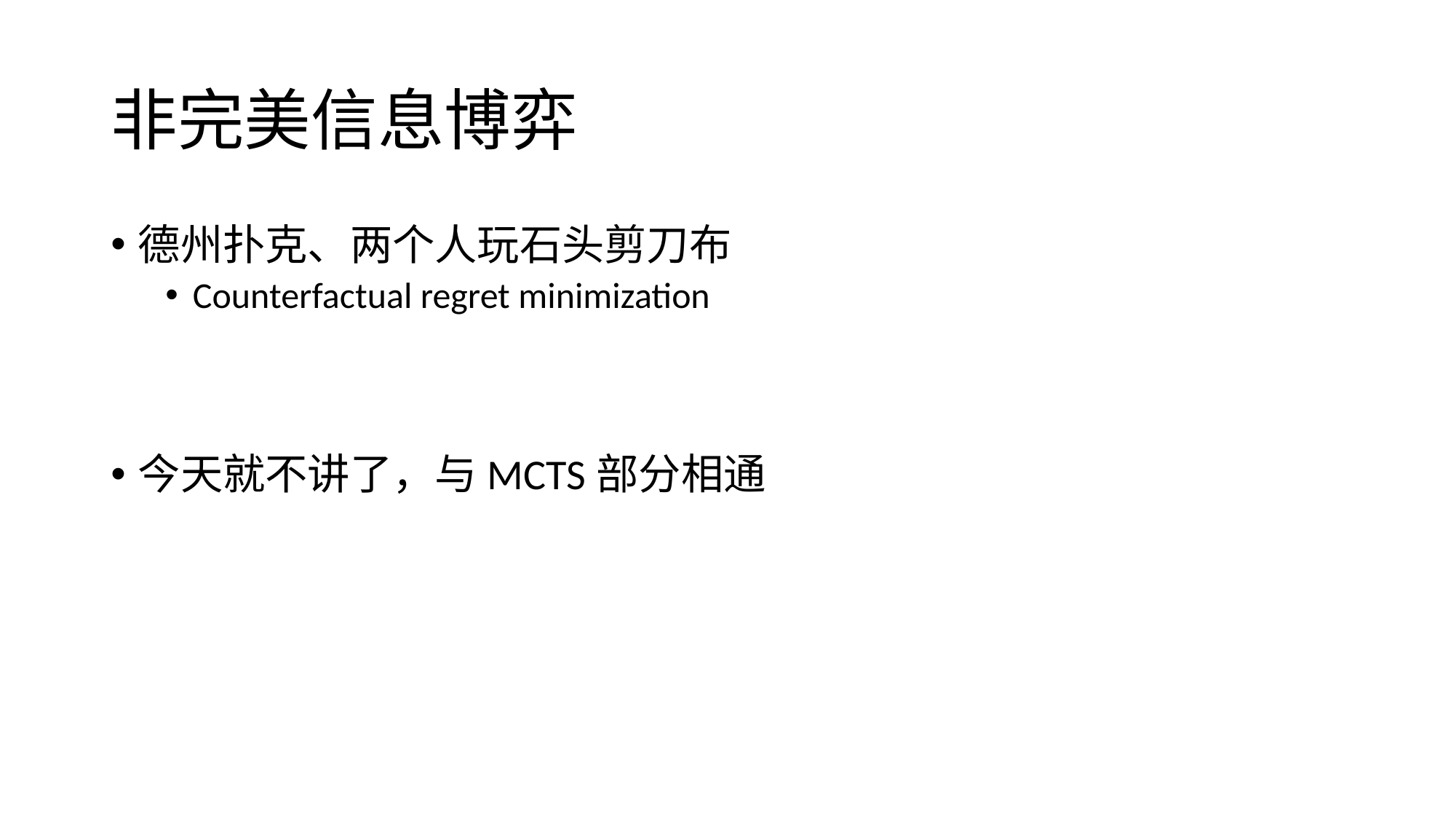

# 非完美信息博弈
德州扑克、两个人玩石头剪刀布
Counterfactual regret minimization

今天就不讲了，与MCTS部分相通